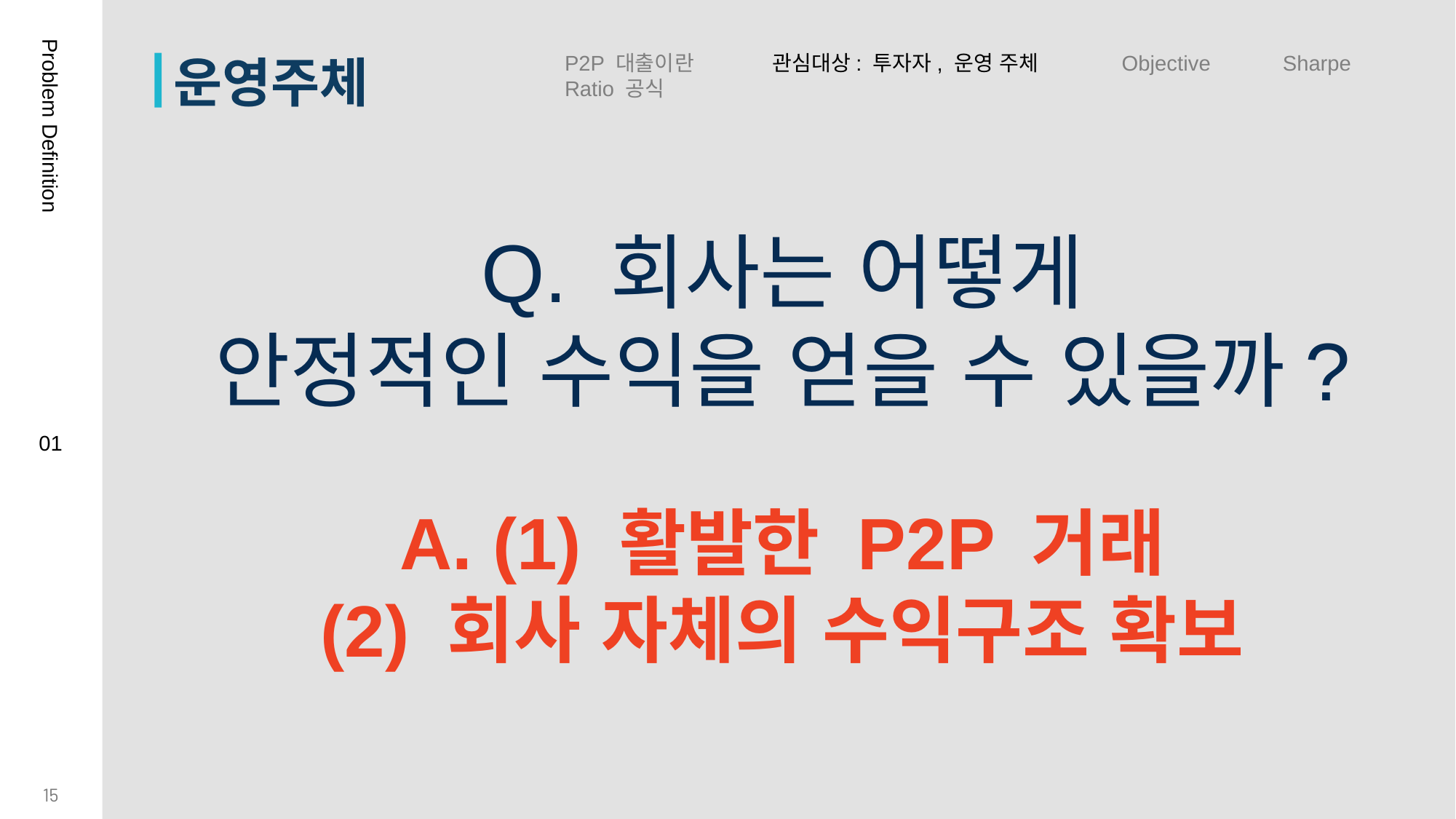

운영주체
P2P 대출이란             관심대상: 투자자, 운영 주체             Objective            Sharpe Ratio 공식

Problem Definition
Q. 회사는 어떻게
안정적인 수익을 얻을 수 있을까?
01
A. (1) 활발한 P2P 거래
(2) 회사 자체의 수익구조 확보
15